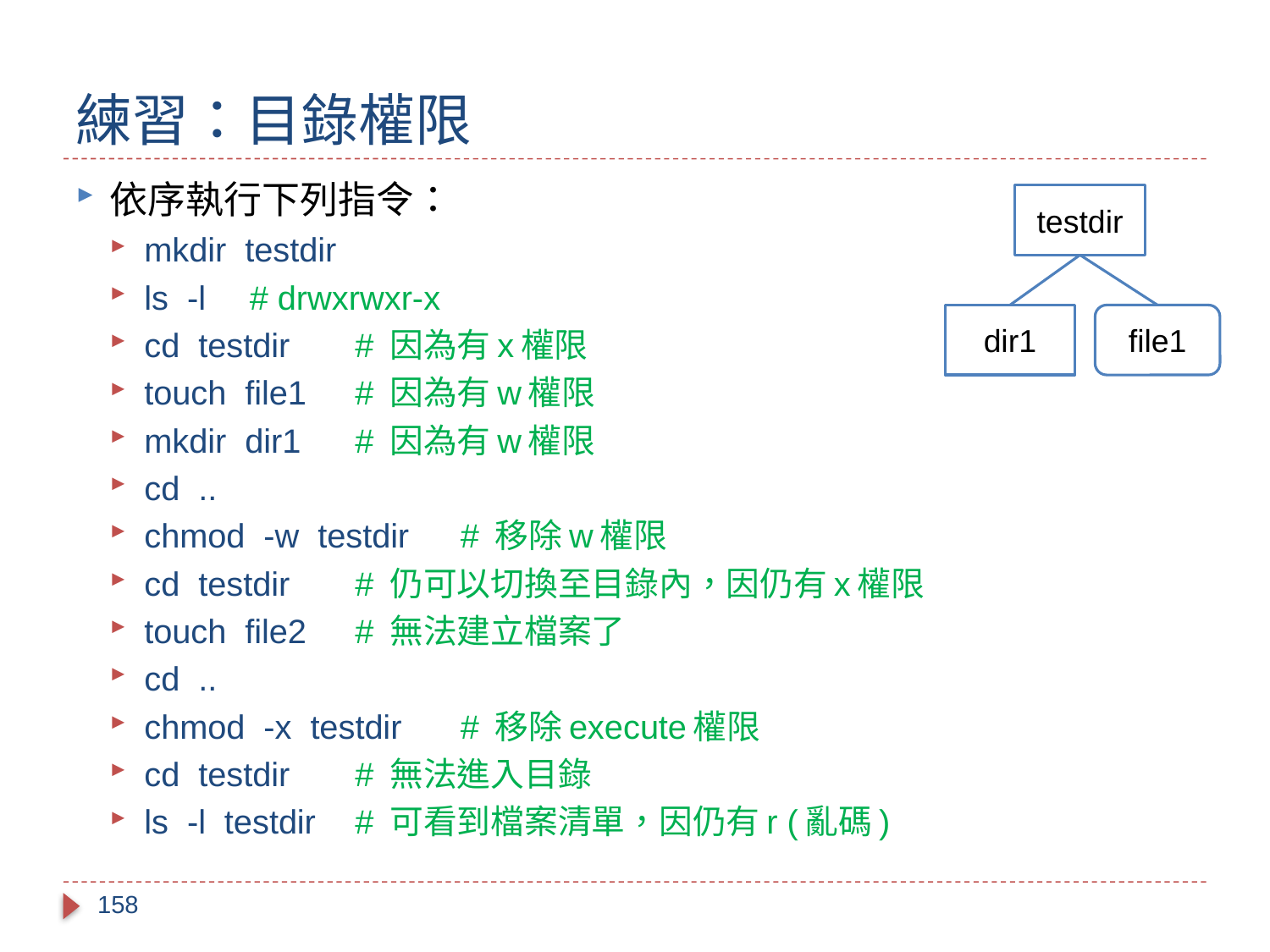

# 練習：目錄權限
依序執行下列指令：
mkdir  testdir
ls  -l			# drwxrwxr-x
cd  testdir  		# 因為有x權限
touch  file1		# 因為有w權限
mkdir  dir1  		# 因為有w權限
cd  ..
chmod  -w  testdir		# 移除w權限
cd  testdir			# 仍可以切換至目錄內，因仍有x權限
touch  file2		# 無法建立檔案了
cd  ..
chmod  -x  testdir		# 移除execute權限
cd  testdir			# 無法進入目錄
ls  -l  testdir		# 可看到檔案清單，因仍有r (亂碼)

testdir
dir1
file1
158